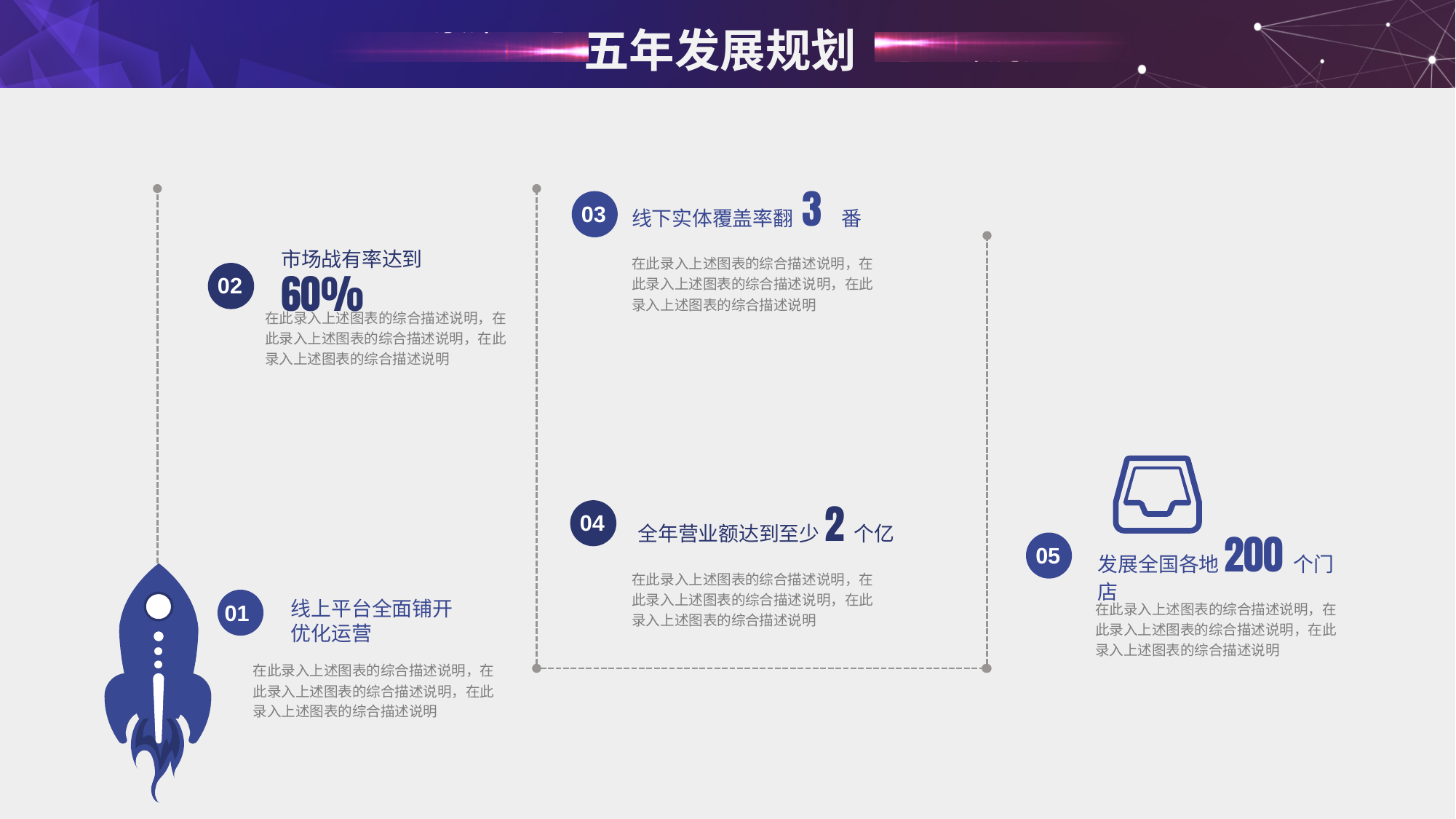

五年发展规划
线下实体覆盖率翻 3 番

03
市场战有率达到60%
在此录入上述图表的综合描述说明，在此录入上述图表的综合描述说明，在此录入上述图表的综合描述说明

02
在此录入上述图表的综合描述说明，在此录入上述图表的综合描述说明，在此录入上述图表的综合描述说明

全年营业额达到至少2个亿

04
发展全国各地200个门店

05
在此录入上述图表的综合描述说明，在此录入上述图表的综合描述说明，在此录入上述图表的综合描述说明

线上平台全面铺开
优化运营
在此录入上述图表的综合描述说明，在此录入上述图表的综合描述说明，在此录入上述图表的综合描述说明
01
在此录入上述图表的综合描述说明，在此录入上述图表的综合描述说明，在此录入上述图表的综合描述说明
延迟付